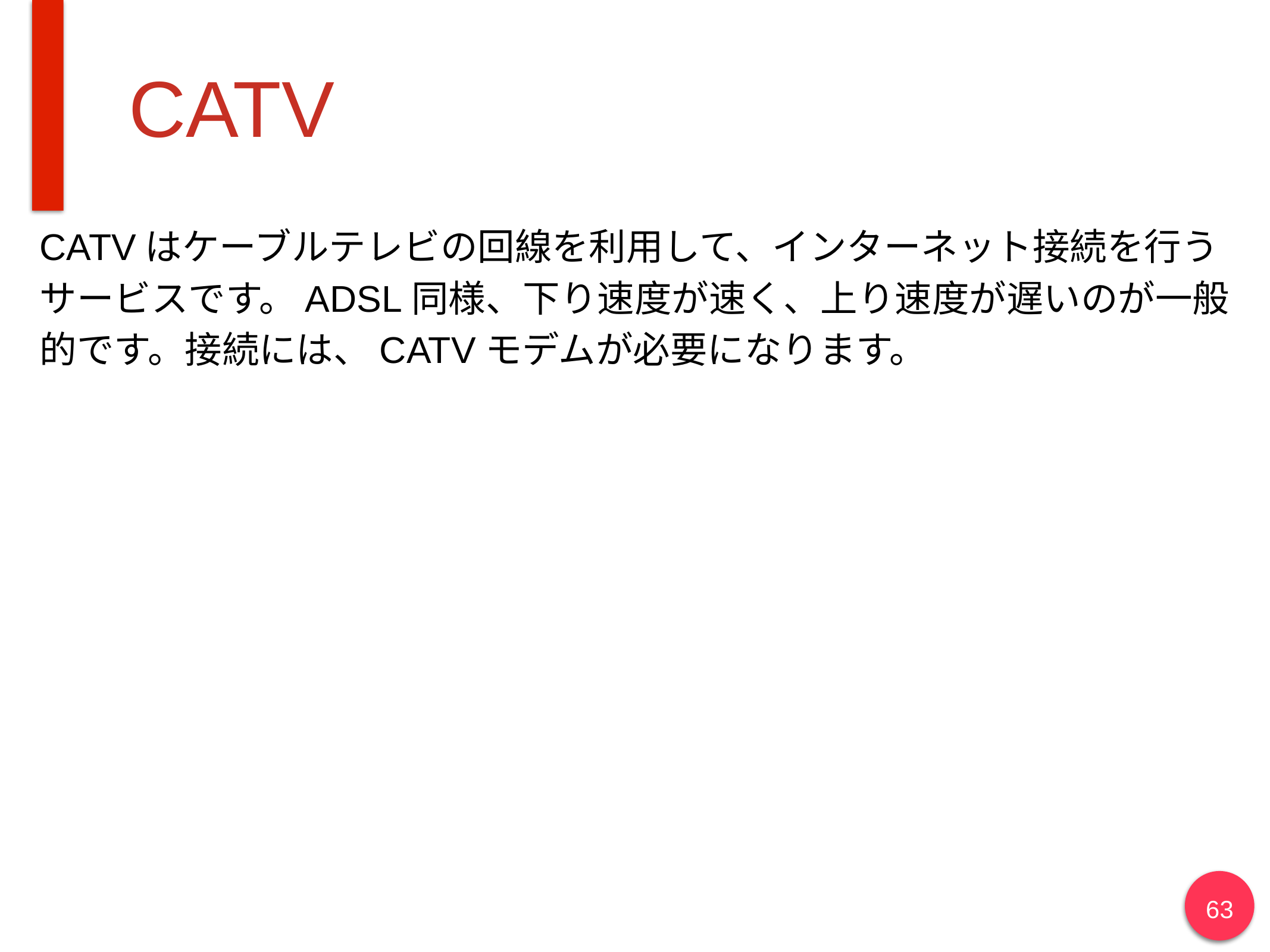

# CATV
CATVはケーブルテレビの回線を利用して、インターネット接続を行うサービスです。ADSL同様、下り速度が速く、上り速度が遅いのが一般的です。接続には、CATVモデムが必要になります。

63